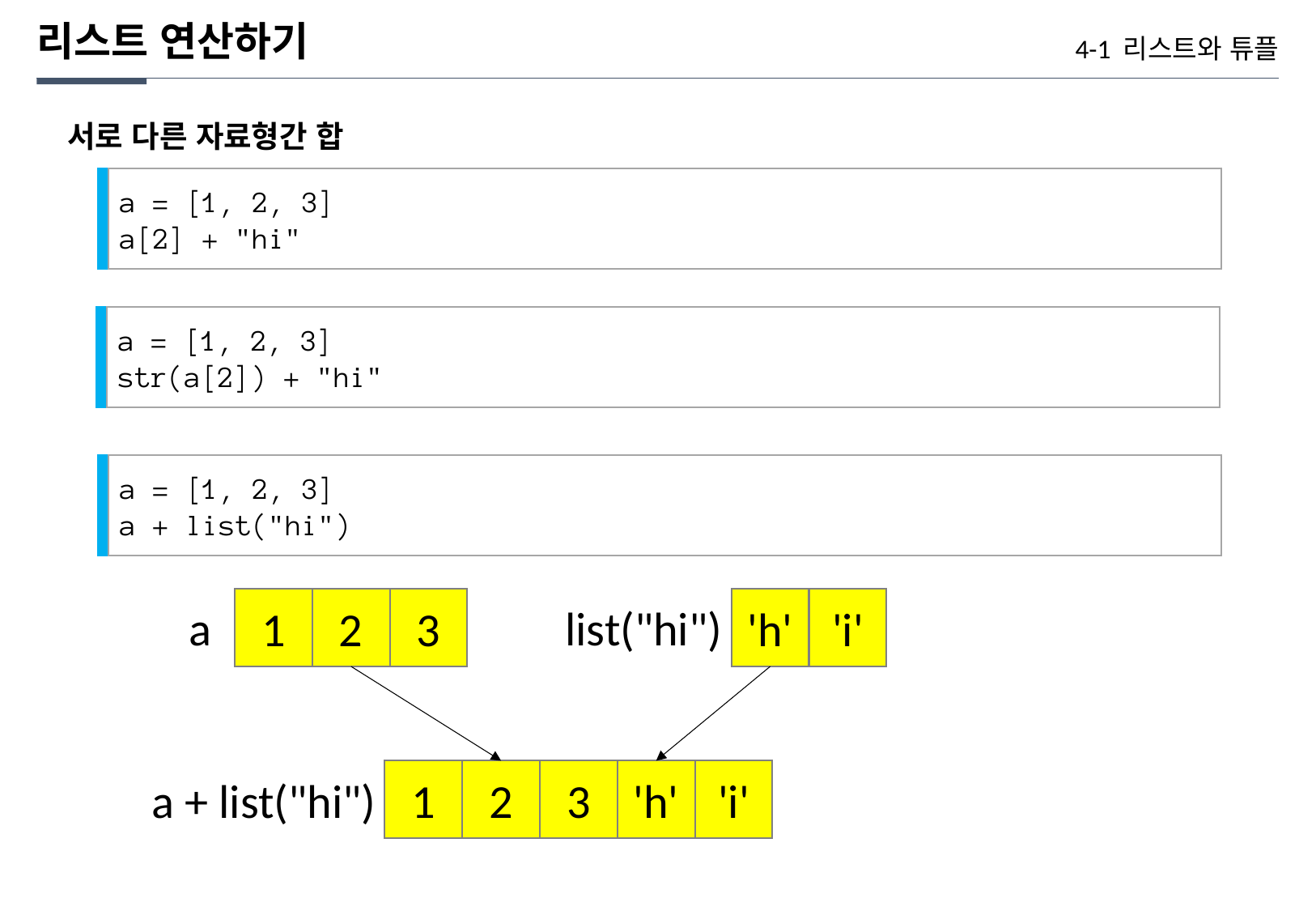

리스트 연산하기
4-1 리스트와 튜플
서로 다른 자료형간 합

a = [1, 2, 3]
a[2] + "hi"

a = [1, 2, 3]
str(a[2]) + "hi"

a = [1, 2, 3]
a + list("hi")
1
2
3
'h'
'i'
list("hi")
a
1
2
3
'h'
'i'
a + list("hi")